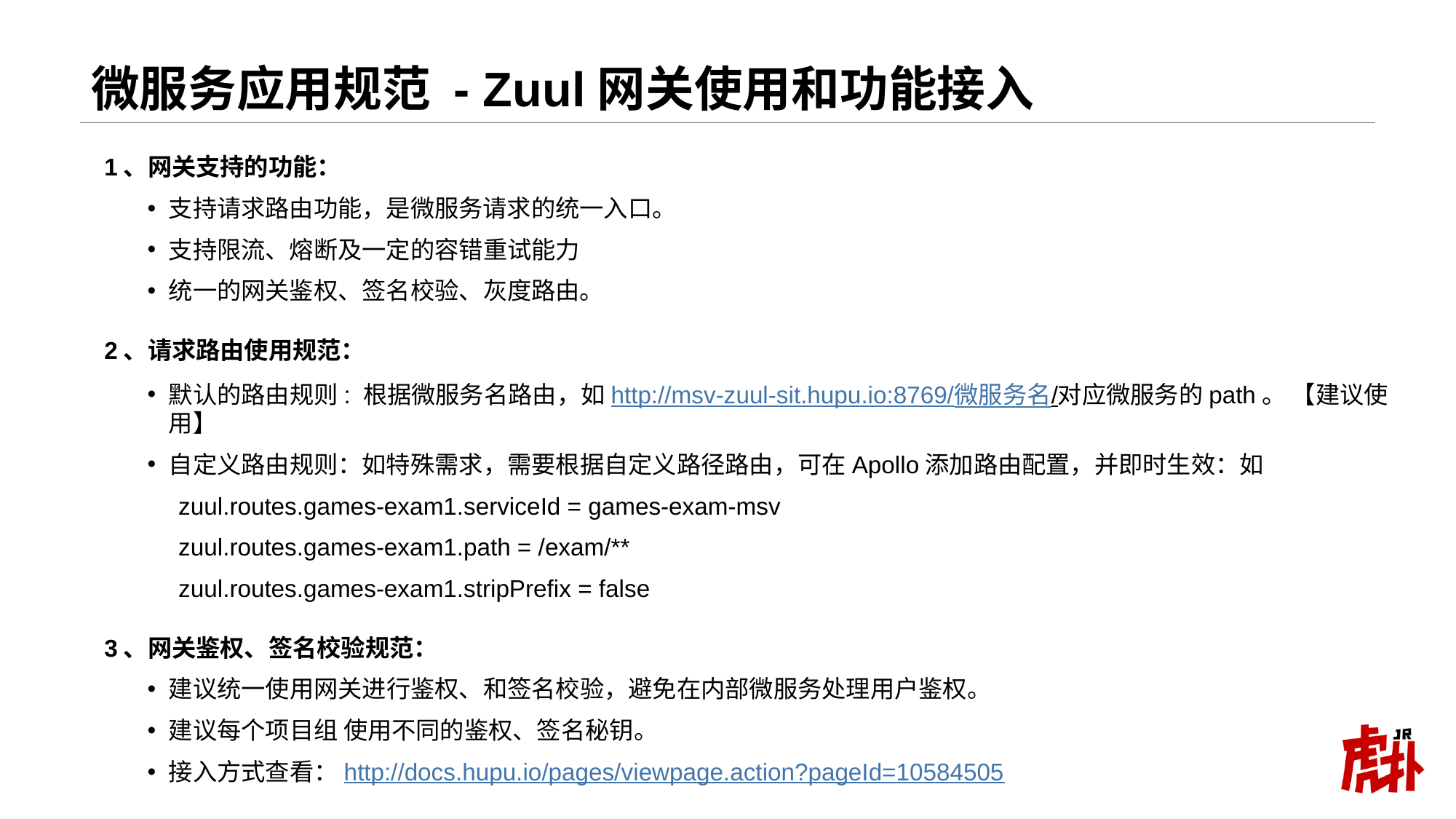

# 微服务应用规范 - Zuul网关使用和功能接入
1、网关支持的功能：
支持请求路由功能，是微服务请求的统一入口。
支持限流、熔断及一定的容错重试能力
统一的网关鉴权、签名校验、灰度路由。
2、请求路由使用规范：
默认的路由规则: 根据微服务名路由，如http://msv-zuul-sit.hupu.io:8769/微服务名/对应微服务的path。 【建议使用】
自定义路由规则：如特殊需求，需要根据自定义路径路由，可在Apollo添加路由配置，并即时生效：如
           zuul.routes.games-exam1.serviceId = games-exam-msv
           zuul.routes.games-exam1.path = /exam/**
           zuul.routes.games-exam1.stripPrefix = false
3、网关鉴权、签名校验规范：
建议统一使用网关进行鉴权、和签名校验，避免在内部微服务处理用户鉴权。
建议每个项目组 使用不同的鉴权、签名秘钥。
接入方式查看：http://docs.hupu.io/pages/viewpage.action?pageId=10584505